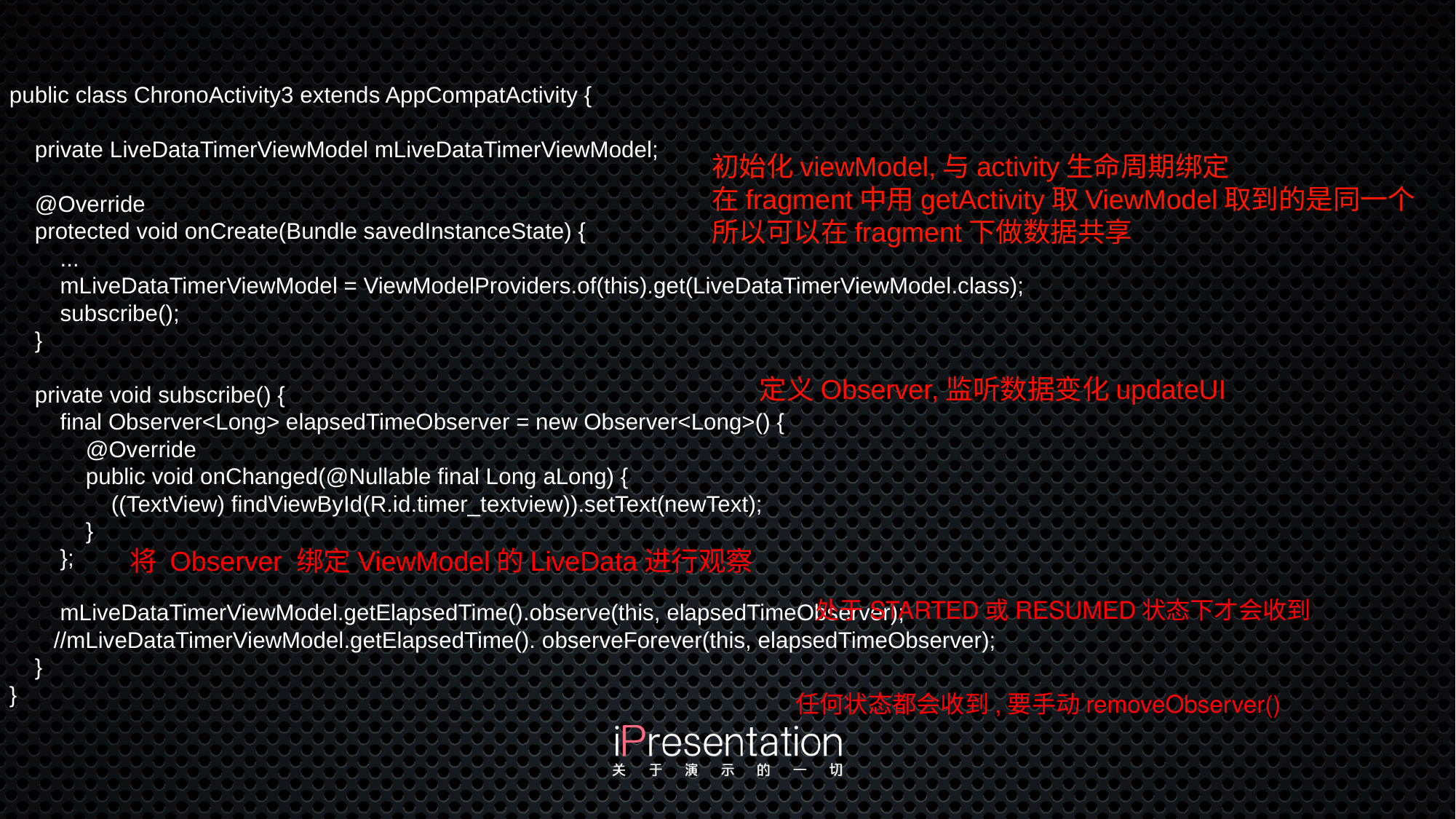

public class ChronoActivity3 extends AppCompatActivity {

    private LiveDataTimerViewModel mLiveDataTimerViewModel;

    @Override
    protected void onCreate(Bundle savedInstanceState) {
        ...
        mLiveDataTimerViewModel = ViewModelProviders.of(this).get(LiveDataTimerViewModel.class);
        subscribe();
    }

    private void subscribe() {
        final Observer<Long> elapsedTimeObserver = new Observer<Long>() {
            @Override
            public void onChanged(@Nullable final Long aLong) {
                ((TextView) findViewById(R.id.timer_textview)).setText(newText);
            }
        };

        mLiveDataTimerViewModel.getElapsedTime().observe(this, elapsedTimeObserver);
       //mLiveDataTimerViewModel.getElapsedTime(). observeForever(this, elapsedTimeObserver);
    }
}
初始化viewModel,与activity生命周期绑定
在fragment中用getActivity取ViewModel取到的是同一个
所以可以在fragment下做数据共享
定义Observer,监听数据变化updateUI
将 Observer 绑定ViewModel的LiveData进行观察
处于STARTED或RESUMED状态下才会收到
任何状态都会收到,要手动removeObserver()